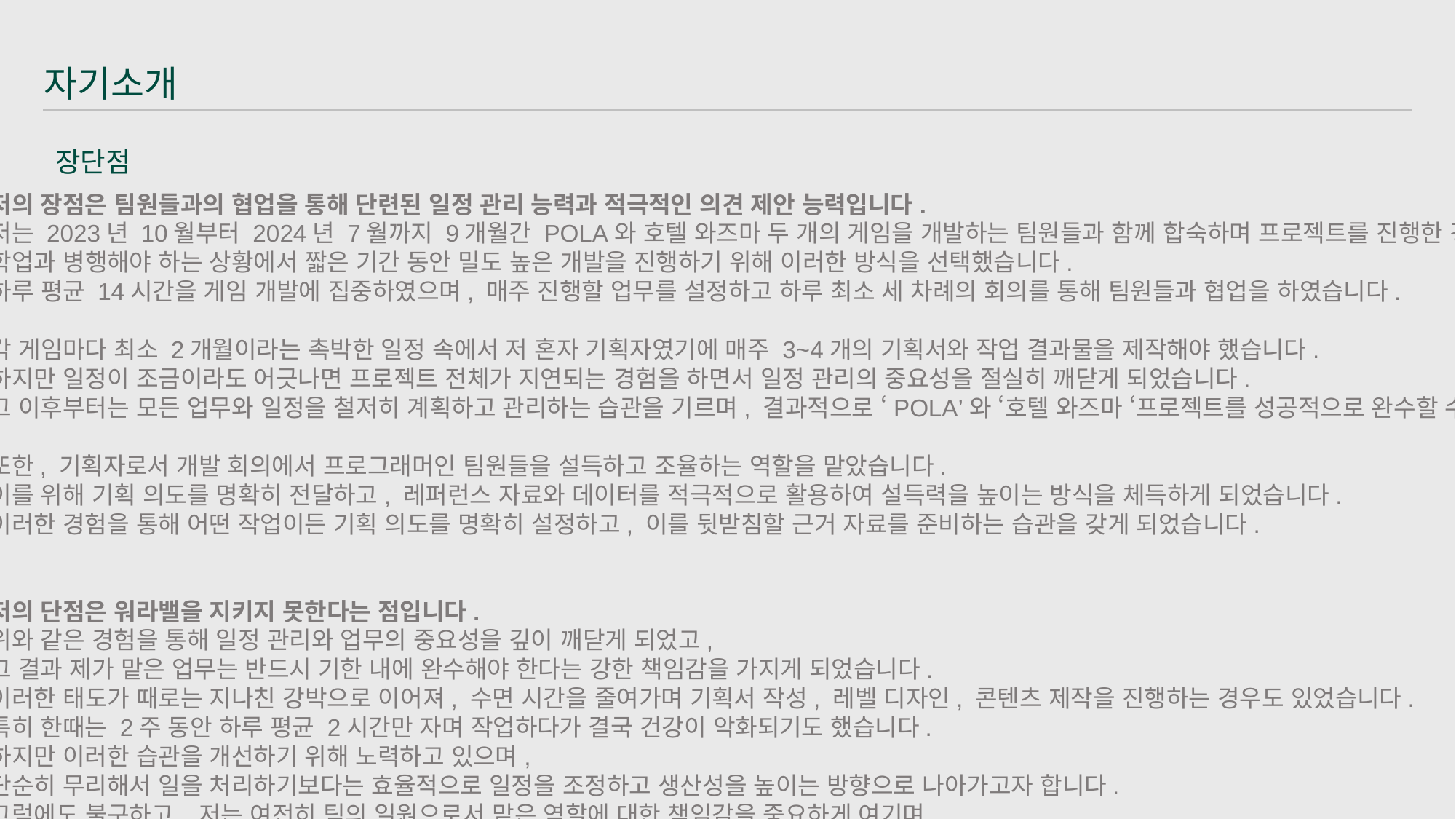

자기소개
장단점
저의 장점은 팀원들과의 협업을 통해 단련된 일정 관리 능력과 적극적인 의견 제안 능력입니다.
저는 2023년 10월부터 2024년 7월까지 9개월간 POLA와 호텔 와즈마 두 개의 게임을 개발하는 팀원들과 함께 합숙하며 프로젝트를 진행한 경험이 있습니다.
학업과 병행해야 하는 상황에서 짧은 기간 동안 밀도 높은 개발을 진행하기 위해 이러한 방식을 선택했습니다.
하루 평균 14시간을 게임 개발에 집중하였으며, 매주 진행할 업무를 설정하고 하루 최소 세 차례의 회의를 통해 팀원들과 협업을 하였습니다.
각 게임마다 최소 2개월이라는 촉박한 일정 속에서 저 혼자 기획자였기에 매주 3~4개의 기획서와 작업 결과물을 제작해야 했습니다.
하지만 일정이 조금이라도 어긋나면 프로젝트 전체가 지연되는 경험을 하면서 일정 관리의 중요성을 절실히 깨닫게 되었습니다.
그 이후부터는 모든 업무와 일정을 철저히 계획하고 관리하는 습관을 기르며, 결과적으로 ‘POLA’와 ‘호텔 와즈마 ‘프로젝트를 성공적으로 완수할 수 있었습니다.

또한, 기획자로서 개발 회의에서 프로그래머인 팀원들을 설득하고 조율하는 역할을 맡았습니다.
이를 위해 기획 의도를 명확히 전달하고, 레퍼런스 자료와 데이터를 적극적으로 활용하여 설득력을 높이는 방식을 체득하게 되었습니다.
이러한 경험을 통해 어떤 작업이든 기획 의도를 명확히 설정하고, 이를 뒷받침할 근거 자료를 준비하는 습관을 갖게 되었습니다.

저의 단점은 워라밸을 지키지 못한다는 점입니다.
위와 같은 경험을 통해 일정 관리와 업무의 중요성을 깊이 깨닫게 되었고,
그 결과 제가 맡은 업무는 반드시 기한 내에 완수해야 한다는 강한 책임감을 가지게 되었습니다.
이러한 태도가 때로는 지나친 강박으로 이어져, 수면 시간을 줄여가며 기획서 작성, 레벨 디자인, 콘텐츠 제작을 진행하는 경우도 있었습니다.
특히 한때는 2주 동안 하루 평균 2시간만 자며 작업하다가 결국 건강이 악화되기도 했습니다.
하지만 이러한 습관을 개선하기 위해 노력하고 있으며,
단순히 무리해서 일을 처리하기보다는 효율적으로 일정을 조정하고 생산성을 높이는 방향으로 나아가고자 합니다.
그럼에도 불구하고, 저는 여전히 팀의 일원으로서 맡은 역할에 대한 책임감을 중요하게 여기며,
팀원들에게 부담을 주지 않도록 끝까지 최선을 다하는 태도를 유지하고 있습니다.